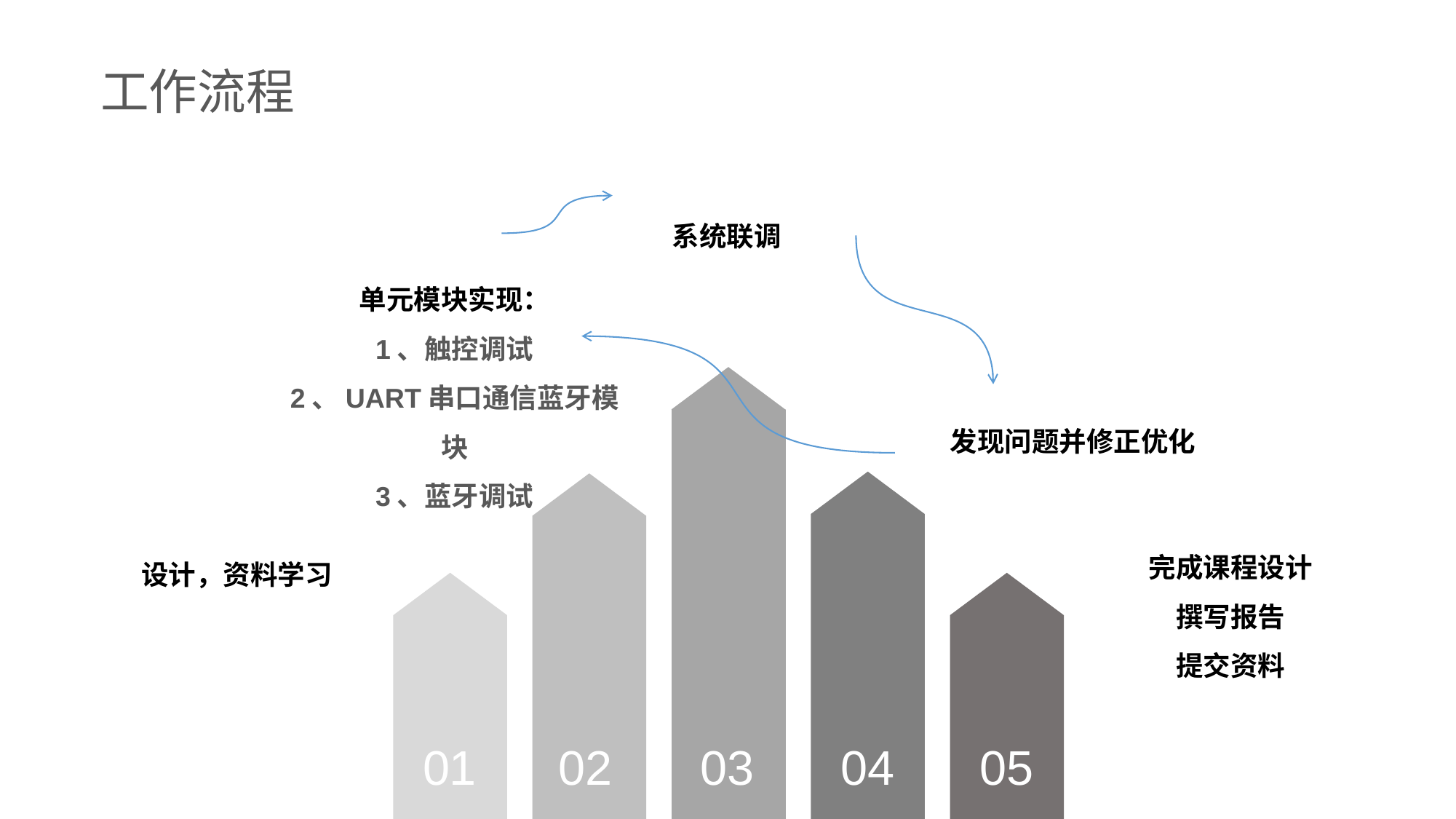

工作流程
系统联调
单元模块实现：
1、触控调试
2、UART串口通信蓝牙模块
3、蓝牙调试

03
发现问题并修正优化

04

02
完成课程设计
撰写报告
提交资料
设计，资料学习

01

05